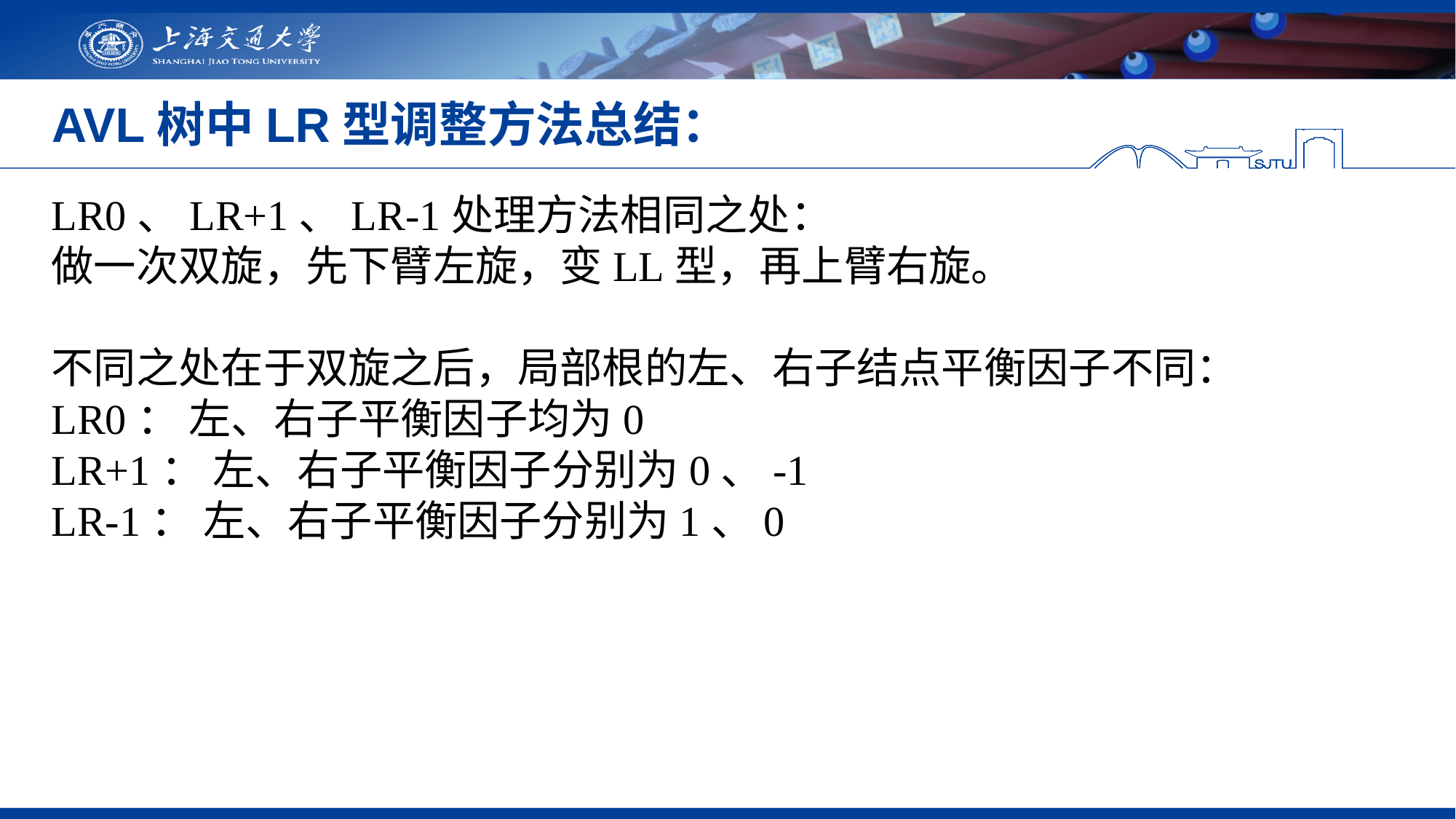

# AVL树中LR型调整方法总结：
LR0、LR+1、LR-1处理方法相同之处：
做一次双旋，先下臂左旋，变LL型，再上臂右旋。

不同之处在于双旋之后，局部根的左、右子结点平衡因子不同：
LR0： 左、右子平衡因子均为0
LR+1： 左、右子平衡因子分别为0、-1
LR-1： 左、右子平衡因子分别为1、0